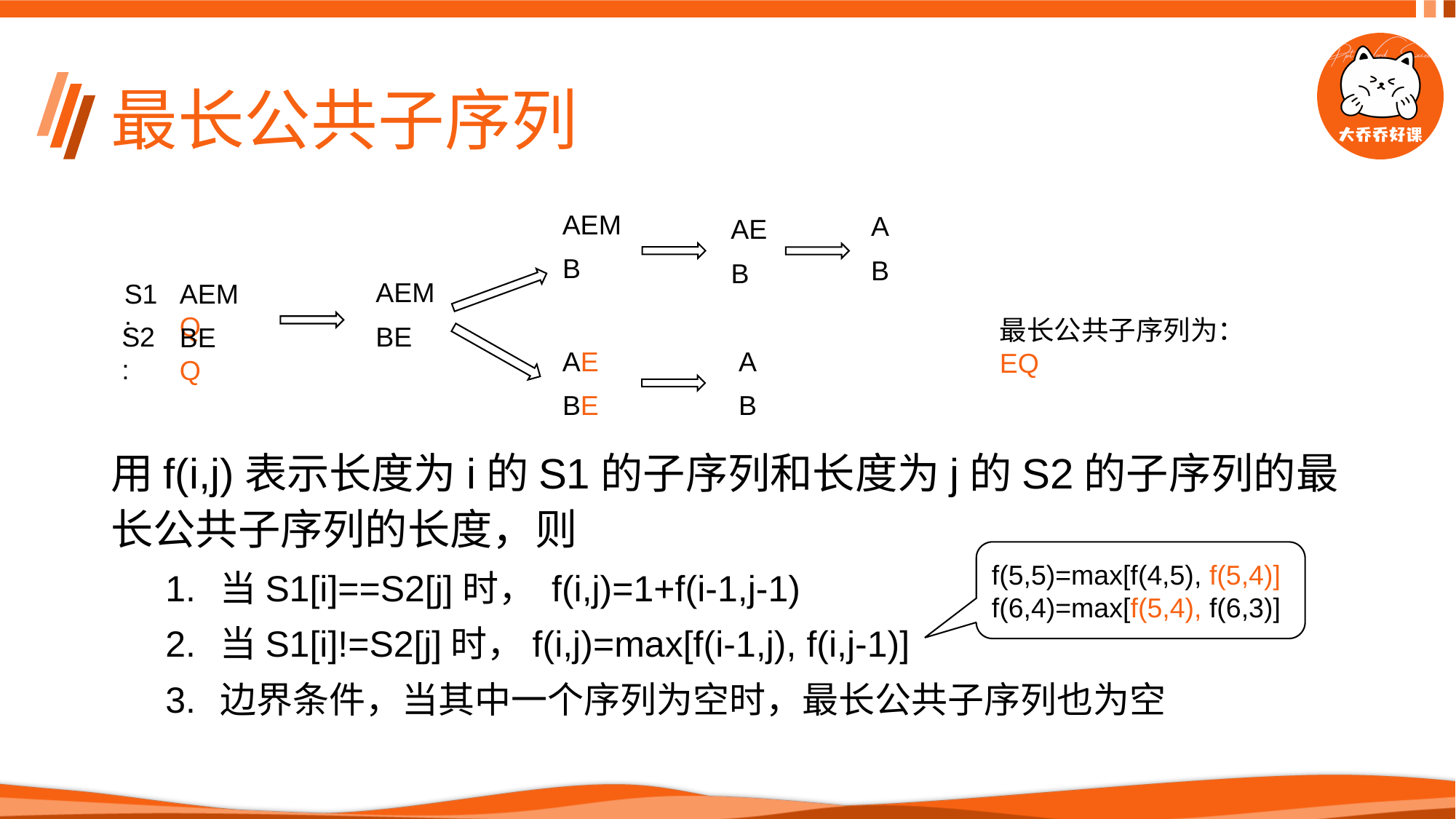

# 最长公共子序列
AEM
B

AE

BE
A

B
AE

B
AEM

BE
S1:
AEMQ
最长公共子序列为：EQ
S2:
BEQ
A

B
用f(i,j)表示长度为i的S1的子序列和长度为j的S2的子序列的最长公共子序列的长度，则
当S1[i]==S2[j]时， f(i,j)=1+f(i-1,j-1)
当S1[i]!=S2[j]时，f(i,j)=max[f(i-1,j), f(i,j-1)]
边界条件，当其中一个序列为空时，最长公共子序列也为空

f(5,5)=max[f(4,5), f(5,4)]
f(6,4)=max[f(5,4), f(6,3)]